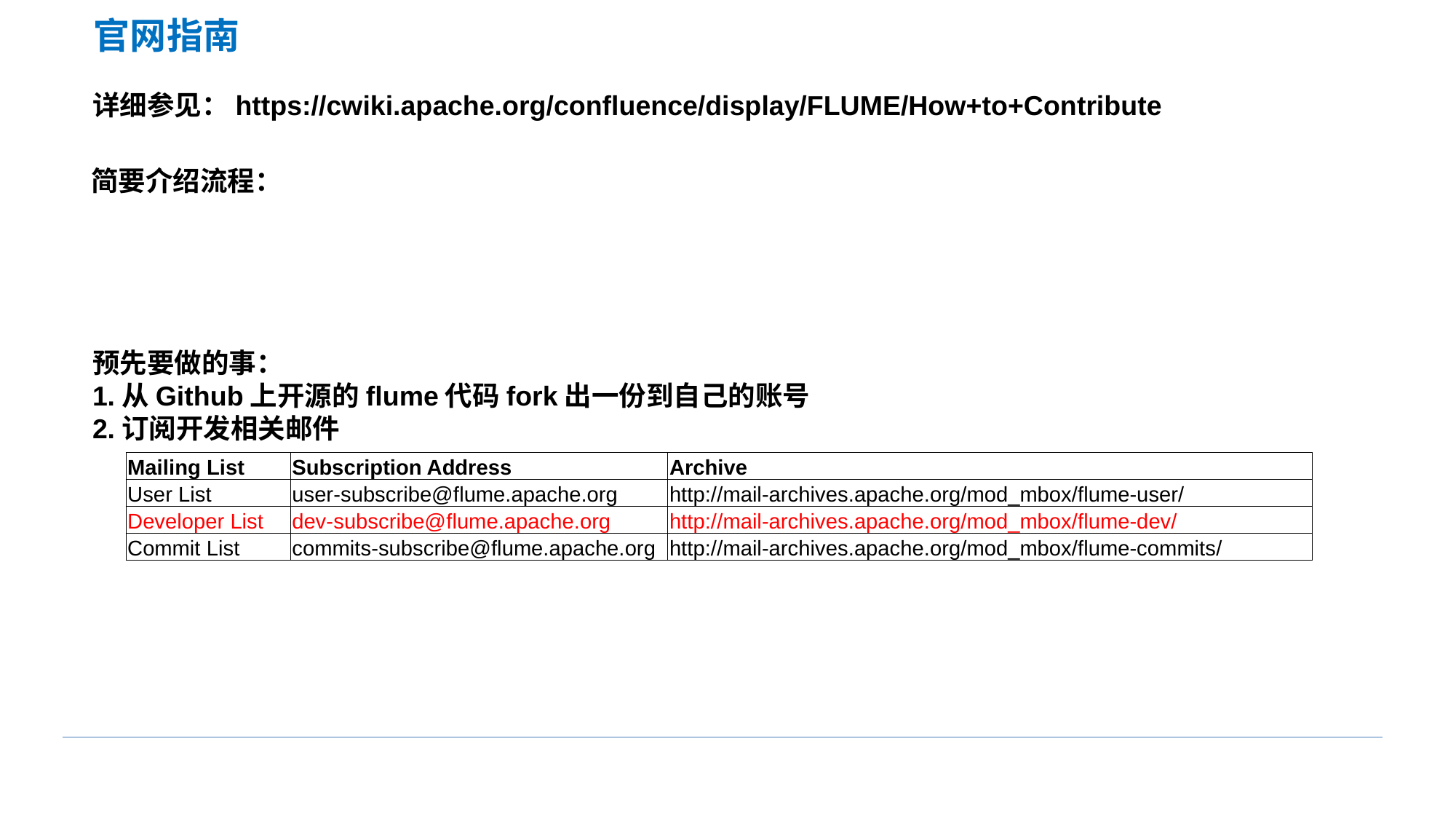

# 官网指南
详细参见：https://cwiki.apache.org/confluence/display/FLUME/How+to+Contribute
简要介绍流程：
预先要做的事：
1.从Github上开源的flume代码fork出一份到自己的账号
2.订阅开发相关邮件

| Mailing List | Subscription Address | Archive |
| --- | --- | --- |
| User List | user-subscribe@flume.apache.org | http://mail-archives.apache.org/mod\_mbox/flume-user/ |
| Developer List | dev-subscribe@flume.apache.org | http://mail-archives.apache.org/mod\_mbox/flume-dev/ |
| Commit List | commits-subscribe@flume.apache.org | http://mail-archives.apache.org/mod\_mbox/flume-commits/ |